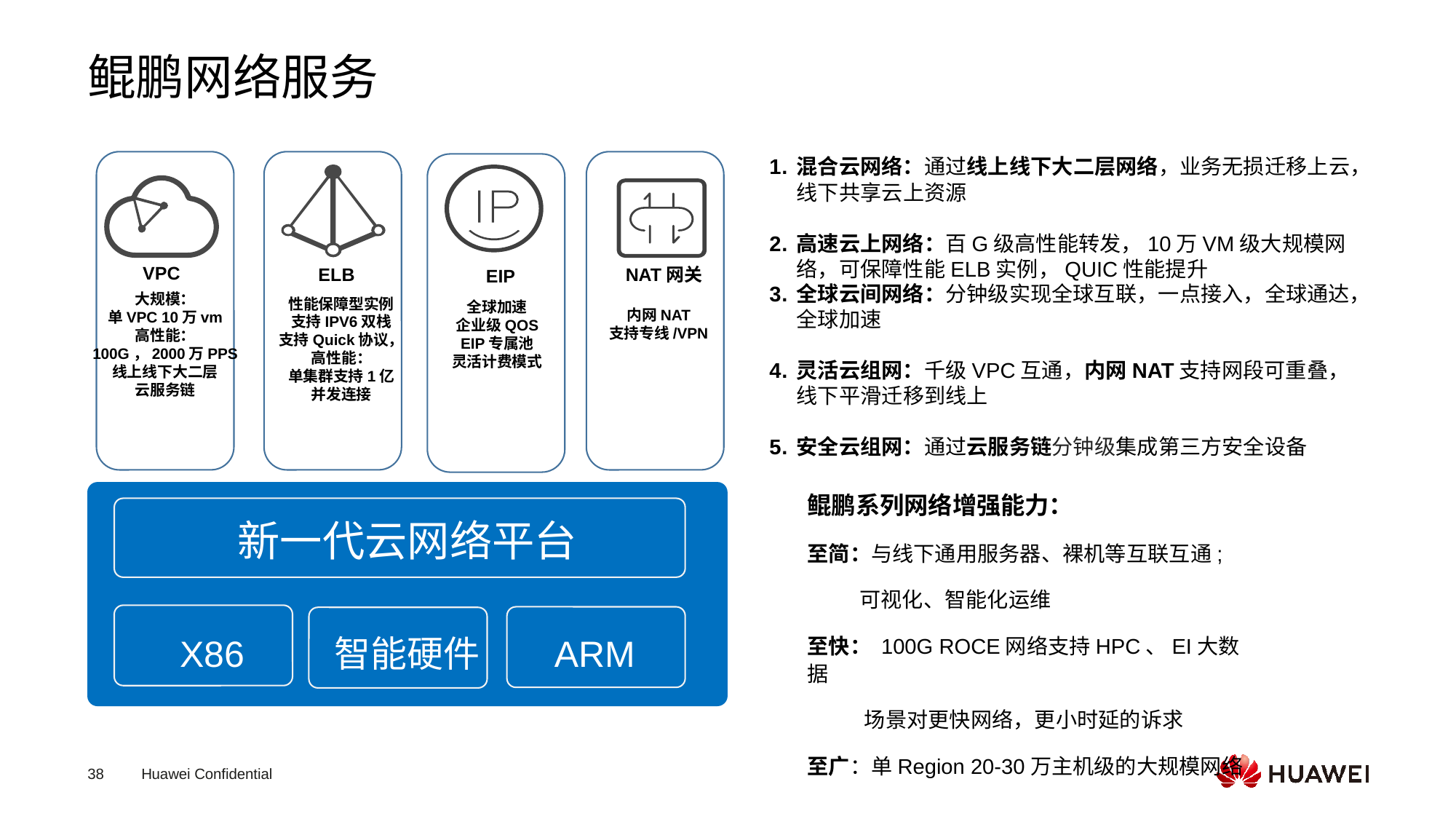

# 鲲鹏网络服务
混合云网络：通过线上线下大二层网络，业务无损迁移上云，线下共享云上资源

高速云上网络：百G级高性能转发，10万VM级大规模网络，可保障性能ELB实例，QUIC性能提升
全球云间网络：分钟级实现全球互联，一点接入，全球通达，全球加速

灵活云组网：千级VPC互通，内网NAT支持网段可重叠，线下平滑迁移到线上

安全云组网：通过云服务链分钟级集成第三方安全设备

VPC
ELB
NAT网关
EIP
大规模：
单VPC 10万vm
高性能：
100G，2000万PPS
线上线下大二层
云服务链
性能保障型实例
支持IPV6双栈
支持Quick协议，
高性能：
单集群支持1亿
并发连接

全球加速
企业级QOS
EIP专属池
灵活计费模式
内网NAT
支持专线/VPN
新一代云网络平台

X86        智能硬件        ARM
鲲鹏系列网络增强能力：
至简：与线下通用服务器、裸机等互联互通;
          可视化、智能化运维
至快： 100G ROCE网络支持HPC、EI大数据
           场景对更快网络，更小时延的诉求
至广：单Region 20-30万主机级的大规模网络